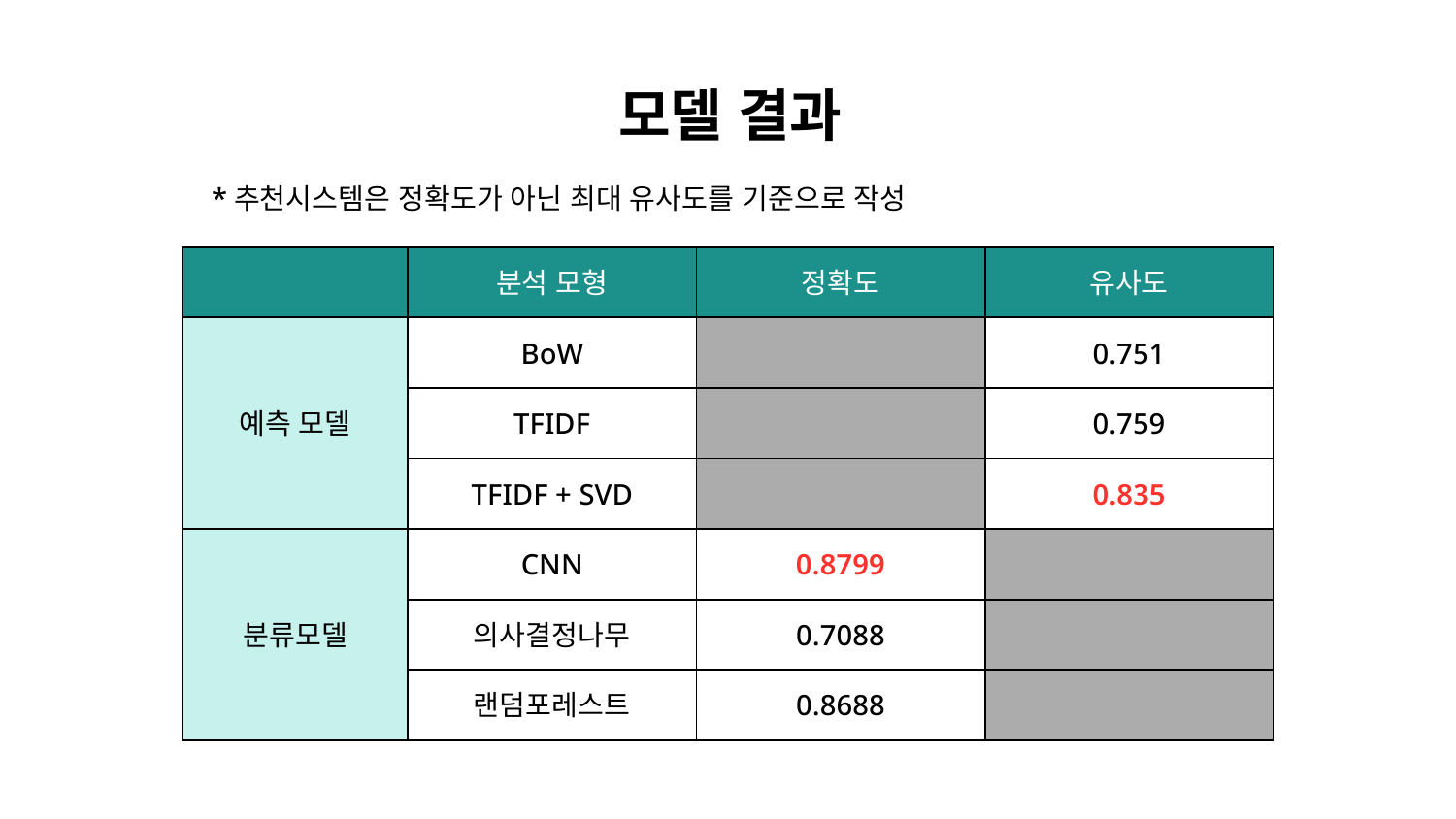

# 모델 결과

*추천시스템은 정확도가 아닌 최대 유사도를 기준으로 작성

|  | 분석 모형 | 정확도 | 유사도 |
| --- | --- | --- | --- |
| 예측 모델 | BoW |  | 0.751 |
|  | TFIDF |  | 0.759 |
|  | TFIDF + SVD |  | 0.835 |
| 분류모델 | CNN | 0.8799 |  |
|  | 의사결정나무 | 0.7088 |  |
|  | 랜덤포레스트 | 0.8688 |  |